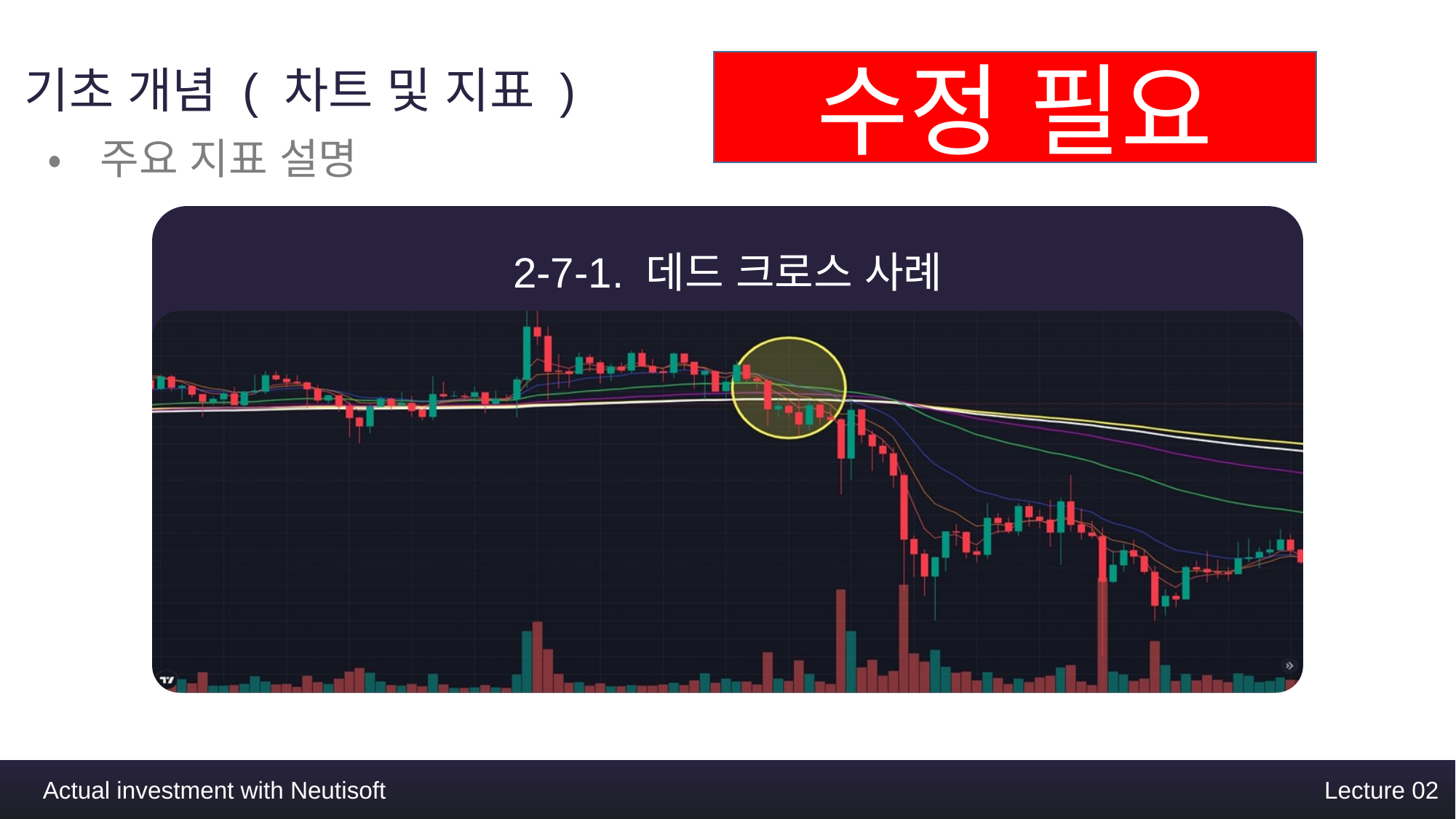

수정 필요
기초 개념 ( 차트 및 지표 )
•주요 지표 설명

2-7-1. 데드 크로스 사례

Actual investment with Neutisoft
Lecture 02